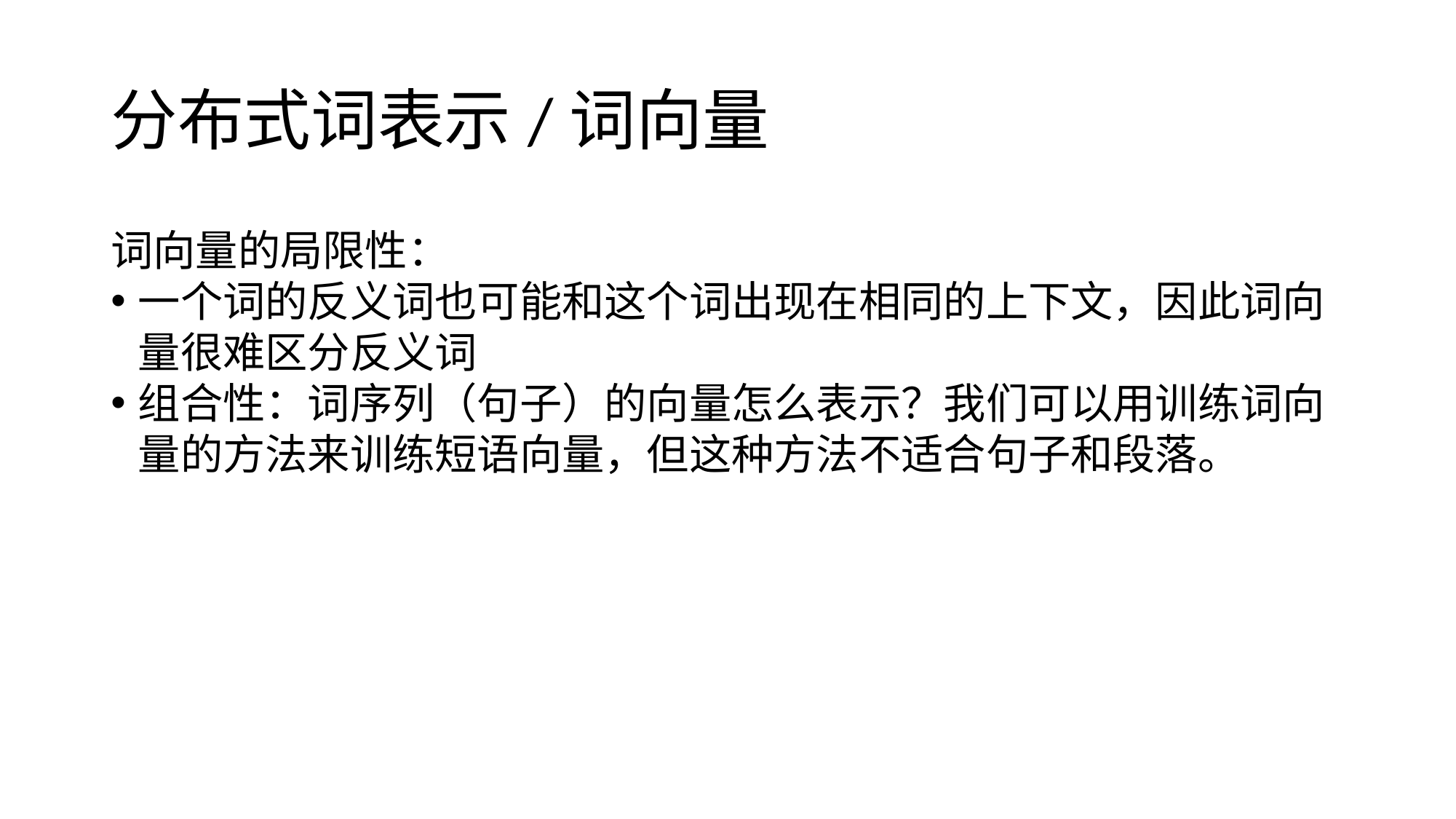

# 分布式词表示/词向量
词向量的局限性：
一个词的反义词也可能和这个词出现在相同的上下文，因此词向量很难区分反义词
组合性：词序列（句子）的向量怎么表示？我们可以用训练词向量的方法来训练短语向量，但这种方法不适合句子和段落。